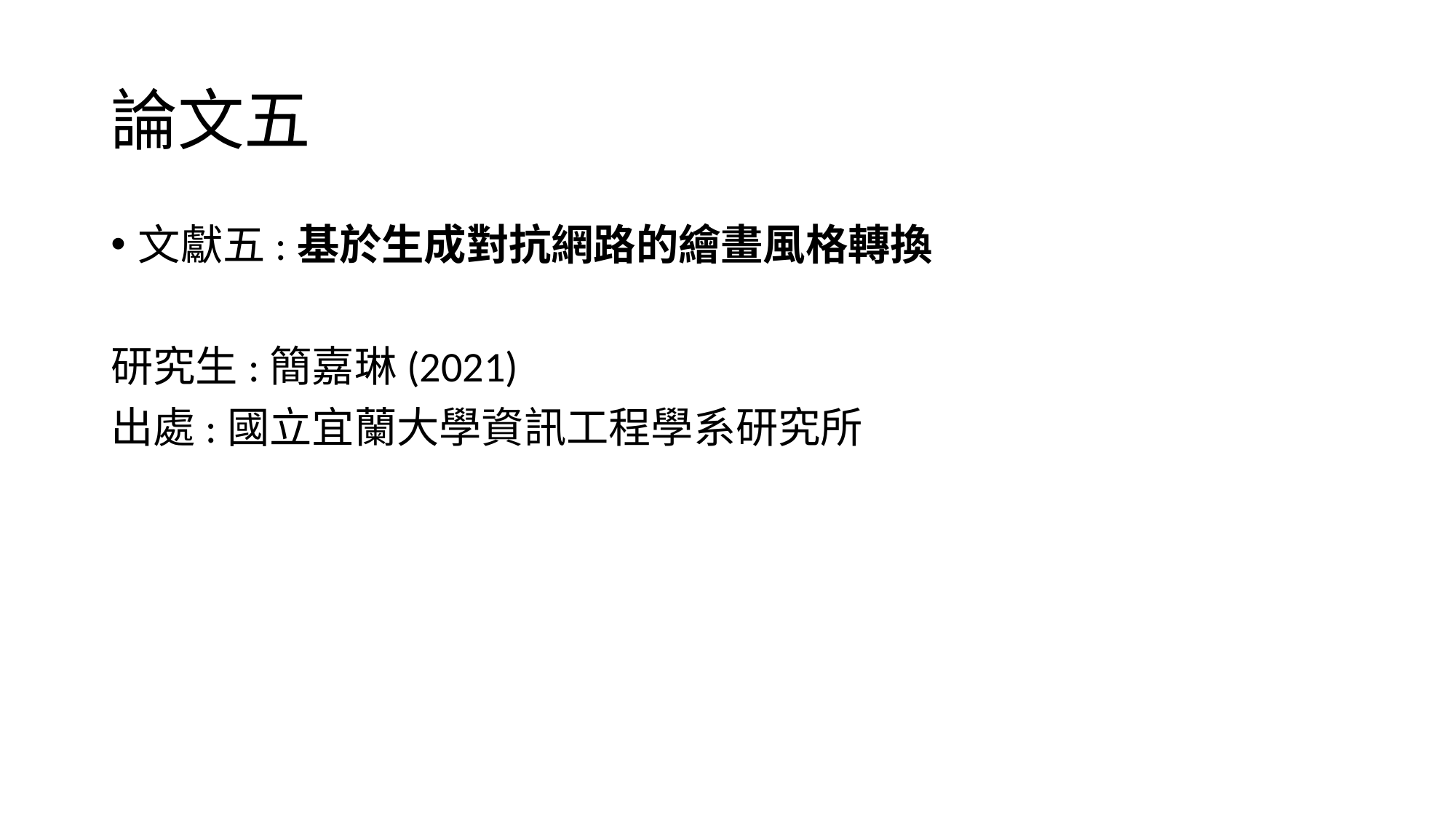

# 論文五
文獻五:基於生成對抗網路的繪畫風格轉換

研究生:簡嘉琳(2021)
出處:國立宜蘭大學資訊工程學系研究所